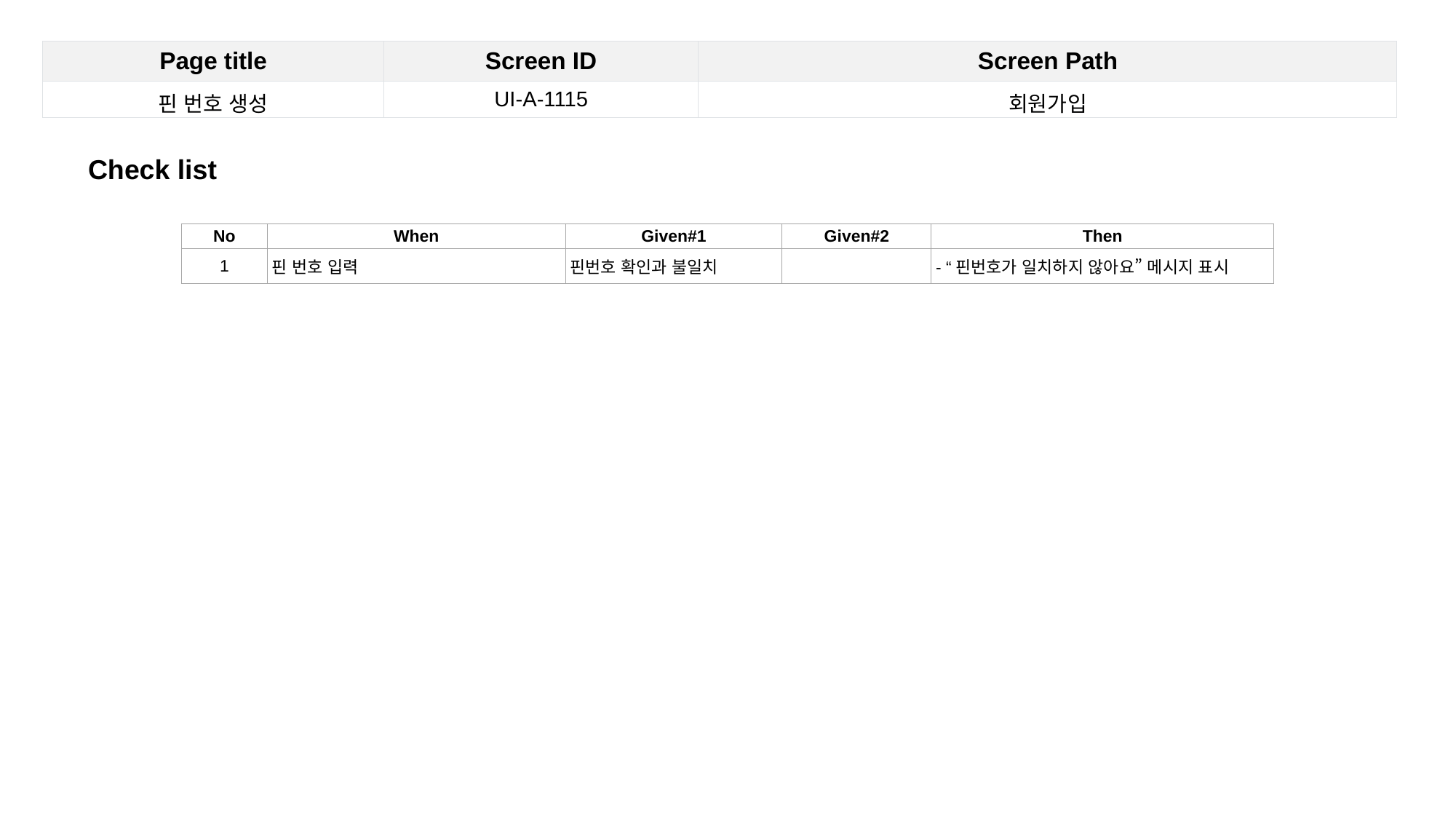

| Page title | Screen ID | Screen Path |
| --- | --- | --- |
| 핀 번호 생성 | UI-A-1115 | 회원가입 |
Check list

| No | When | Given#1 | Given#2 | Then |
| --- | --- | --- | --- | --- |
| 1 | 핀 번호 입력 | 핀번호 확인과 불일치 |  | - “핀번호가 일치하지 않아요” 메시지 표시 |